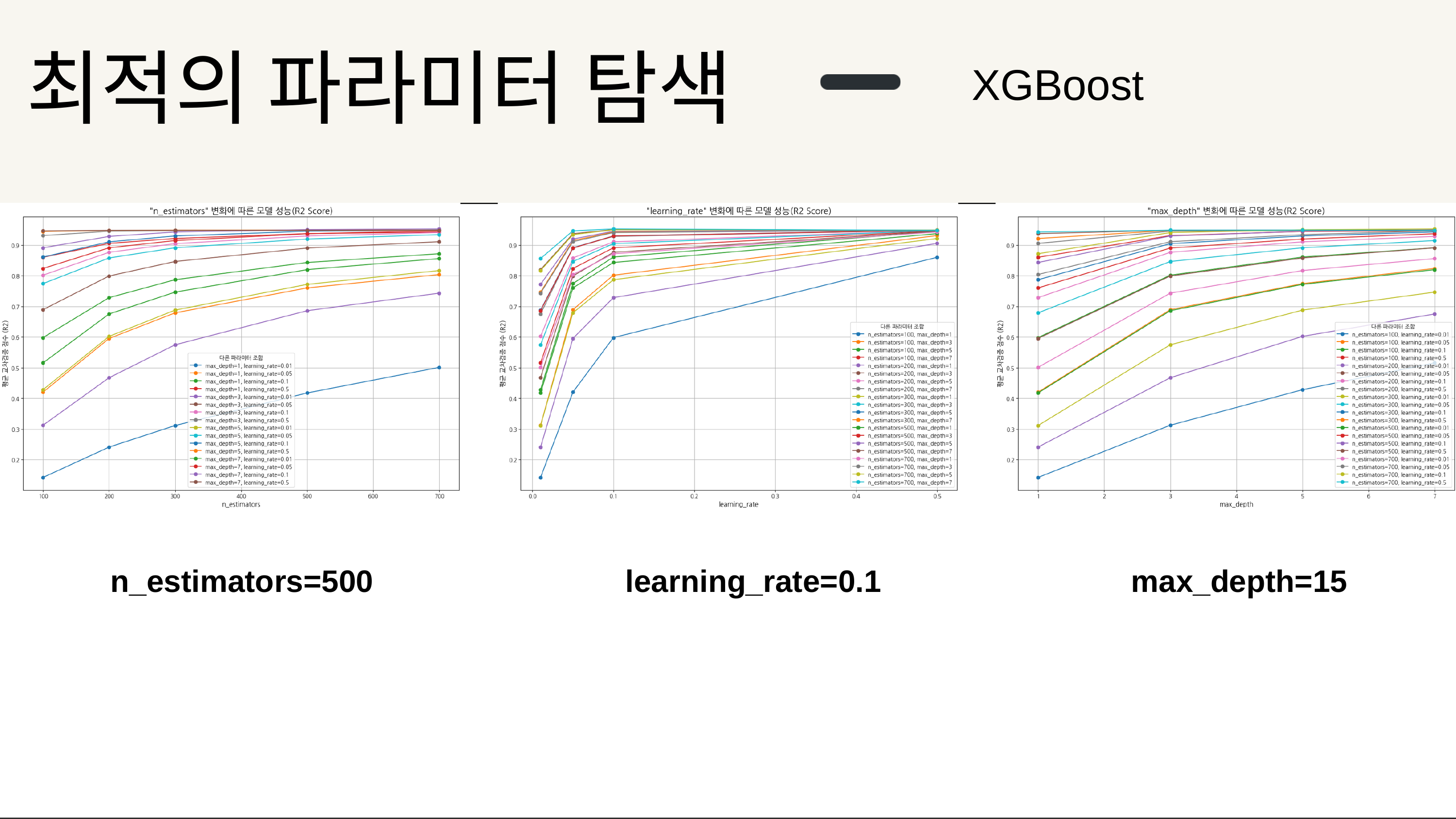

최적의 파라미터 탐색
XGBoost

n_estimators=500
learning_rate=0.1
max_depth=15